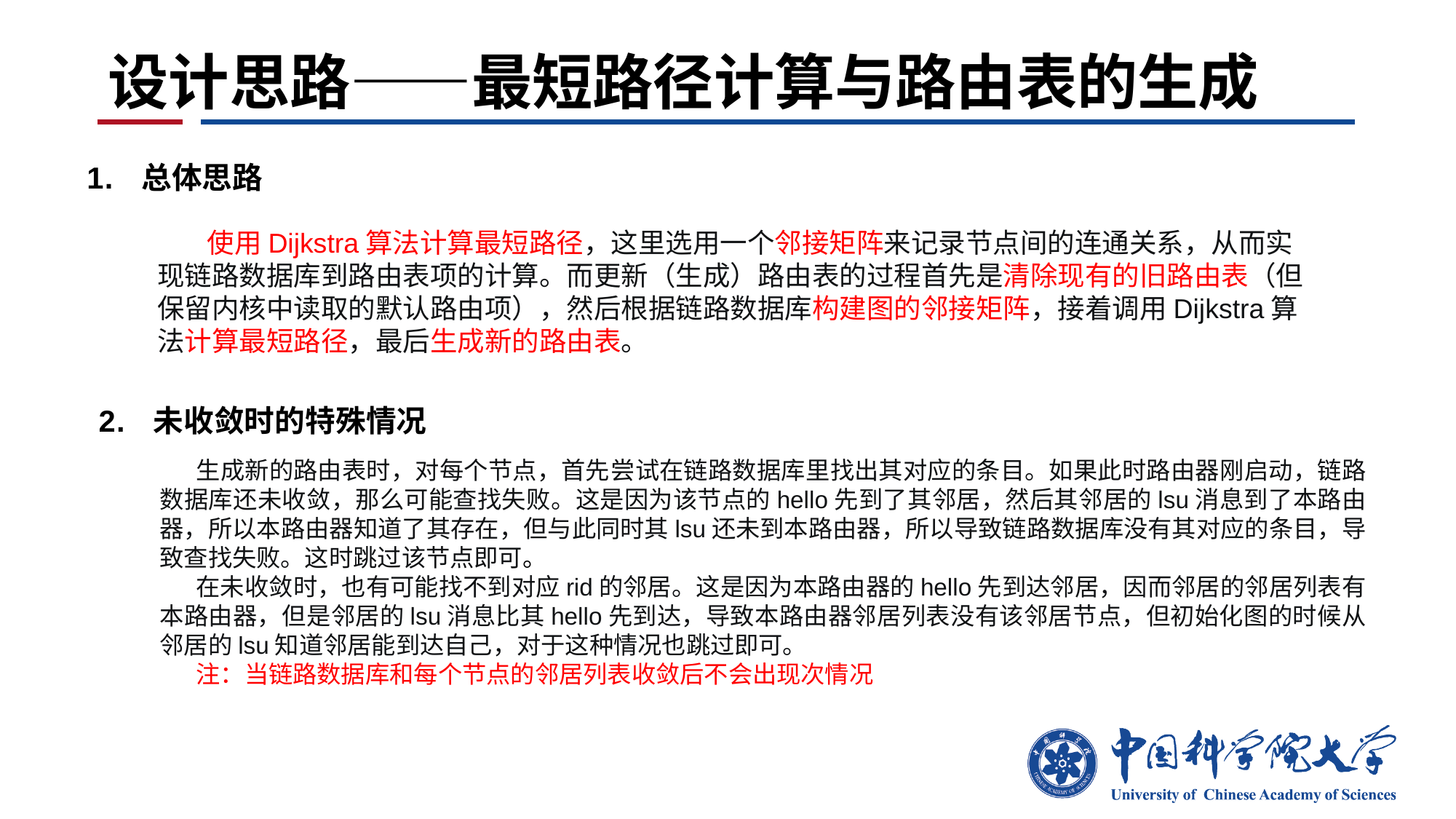

# 设计思路——最短路径计算与路由表的生成
总体思路
       使用Dijkstra算法计算最短路径，这里选用一个邻接矩阵来记录节点间的连通关系，从而实现链路数据库到路由表项的计算。而更新（生成）路由表的过程首先是清除现有的旧路由表（但保留内核中读取的默认路由项），然后根据链路数据库构建图的邻接矩阵，接着调用Dijkstra算法计算最短路径，最后生成新的路由表。

未收敛时的特殊情况
生成新的路由表时，对每个节点，首先尝试在链路数据库里找出其对应的条目。如果此时路由器刚启动，链路数据库还未收敛，那么可能查找失败。这是因为该节点的hello先到了其邻居，然后其邻居的lsu消息到了本路由器，所以本路由器知道了其存在，但与此同时其lsu还未到本路由器，所以导致链路数据库没有其对应的条目，导致查找失败。这时跳过该节点即可。
在未收敛时，也有可能找不到对应rid的邻居。这是因为本路由器的hello先到达邻居，因而邻居的邻居列表有本路由器，但是邻居的lsu消息比其hello先到达，导致本路由器邻居列表没有该邻居节点，但初始化图的时候从邻居的lsu知道邻居能到达自己，对于这种情况也跳过即可。
注：当链路数据库和每个节点的邻居列表收敛后不会出现次情况